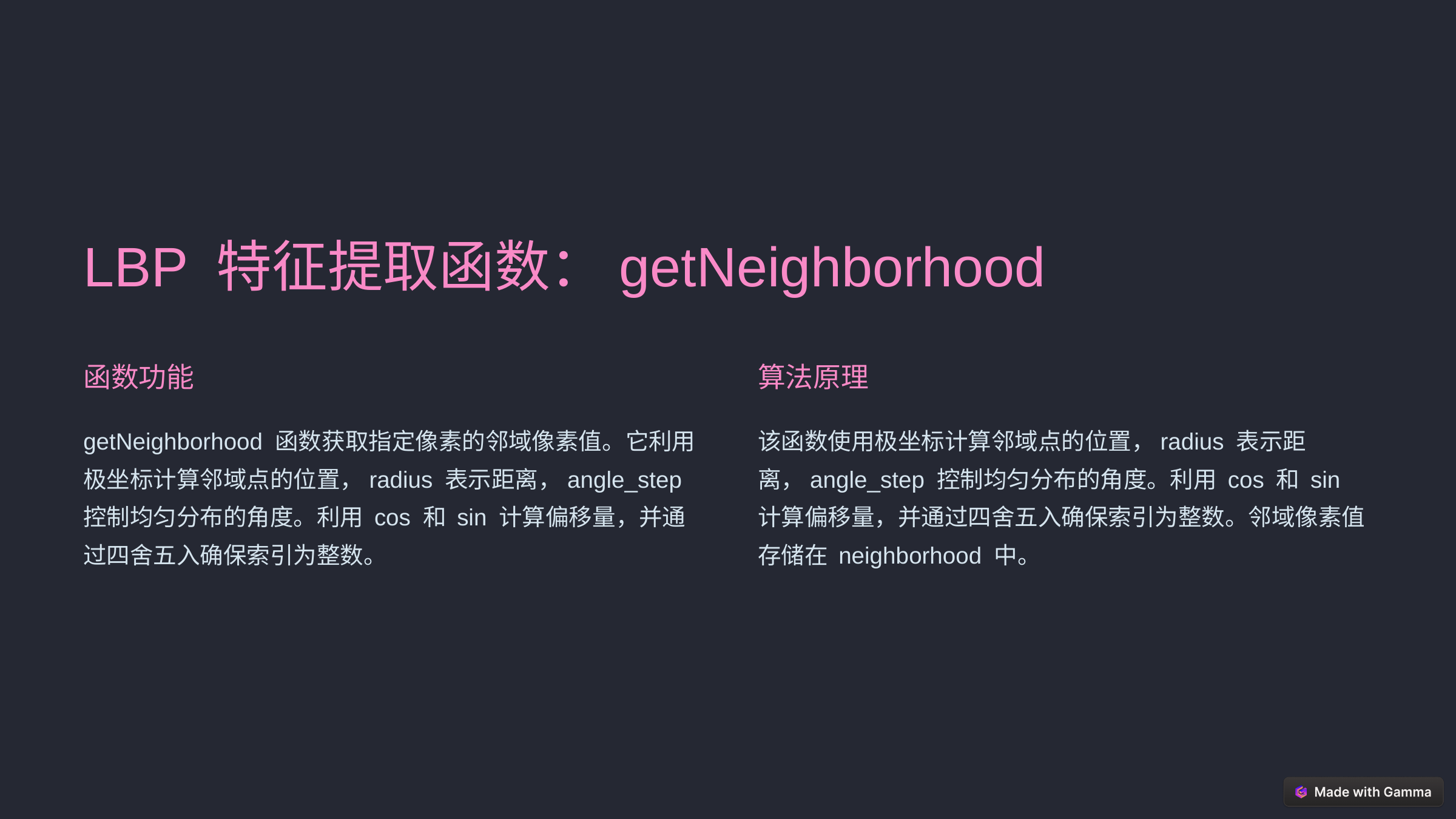

LBP 特征提取函数：getNeighborhood
函数功能
算法原理
getNeighborhood 函数获取指定像素的邻域像素值。它利用极坐标计算邻域点的位置，radius 表示距离，angle_step 控制均匀分布的角度。利用 cos 和 sin 计算偏移量，并通过四舍五入确保索引为整数。
该函数使用极坐标计算邻域点的位置，radius 表示距离，angle_step 控制均匀分布的角度。利用 cos 和 sin 计算偏移量，并通过四舍五入确保索引为整数。邻域像素值存储在 neighborhood 中。